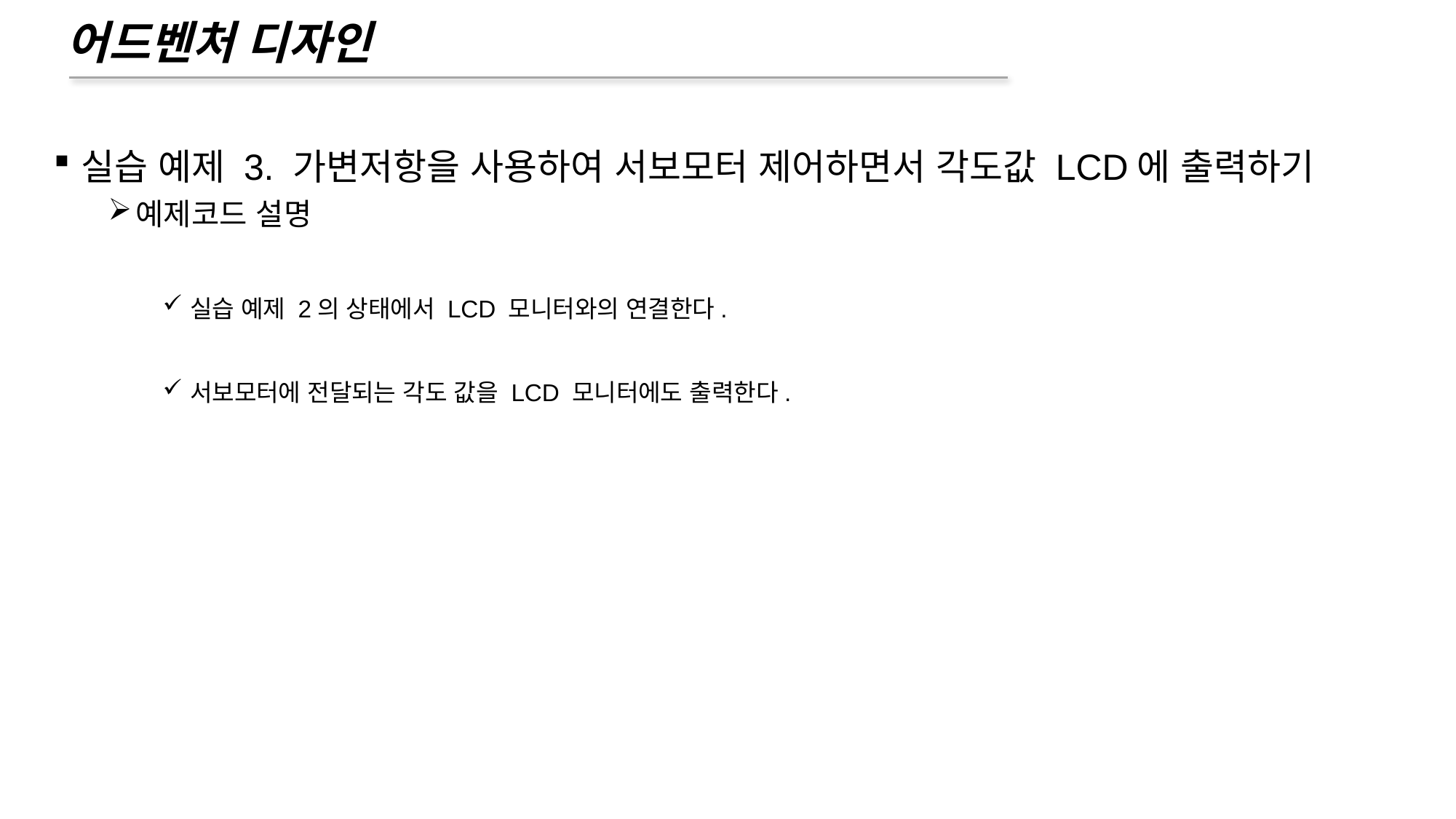

# 어드벤처 디자인
실습 예제 3. 가변저항을 사용하여 서보모터 제어하면서 각도값 LCD에 출력하기
예제코드 설명

실습 예제 2의 상태에서 LCD 모니터와의 연결한다.

서보모터에 전달되는 각도 값을 LCD 모니터에도 출력한다.